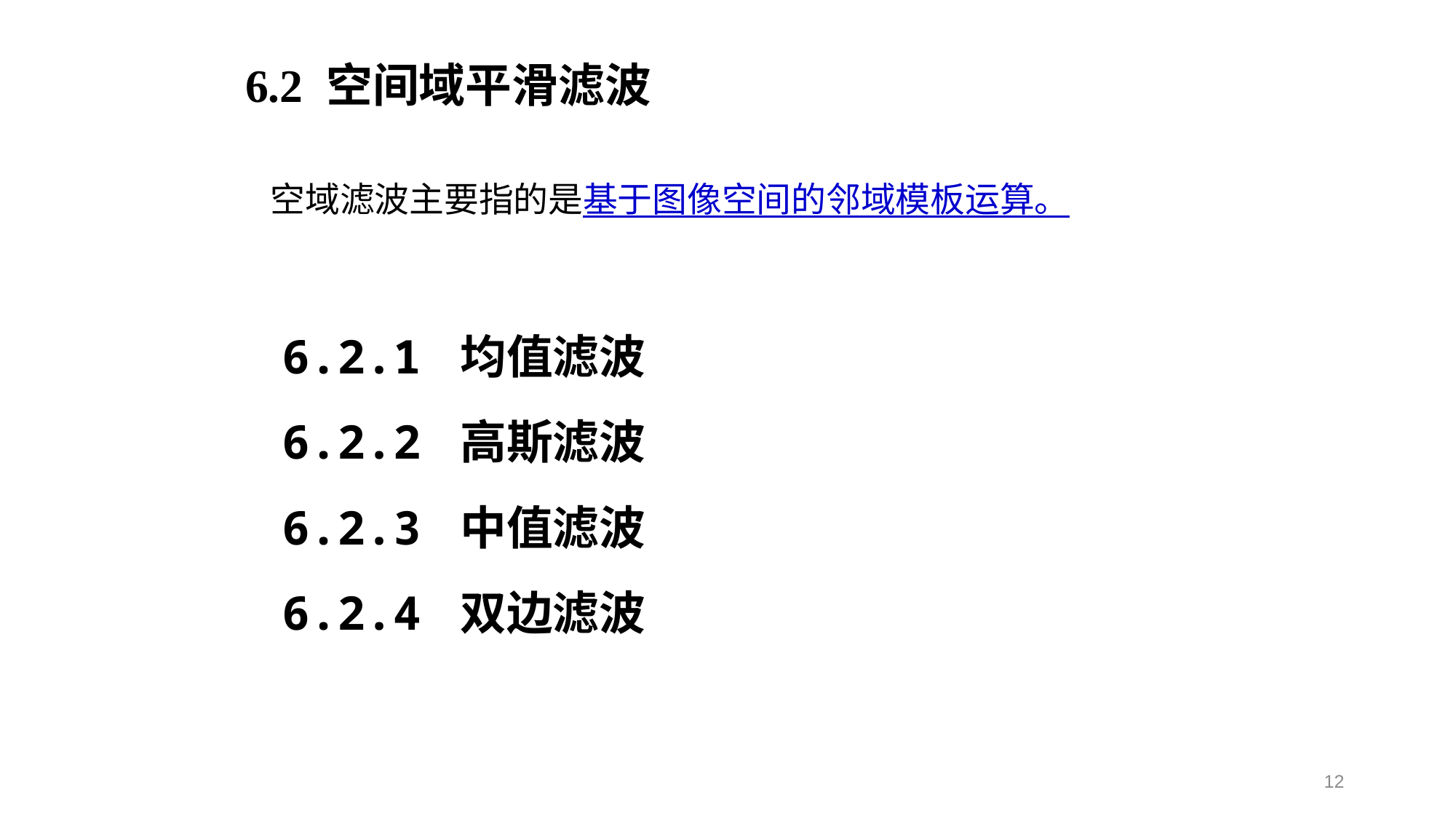

6.2 空间域平滑滤波
空域滤波主要指的是基于图像空间的邻域模板运算。
6.2.1 均值滤波
6.2.2 高斯滤波
6.2.3 中值滤波
6.2.4 双边滤波
12